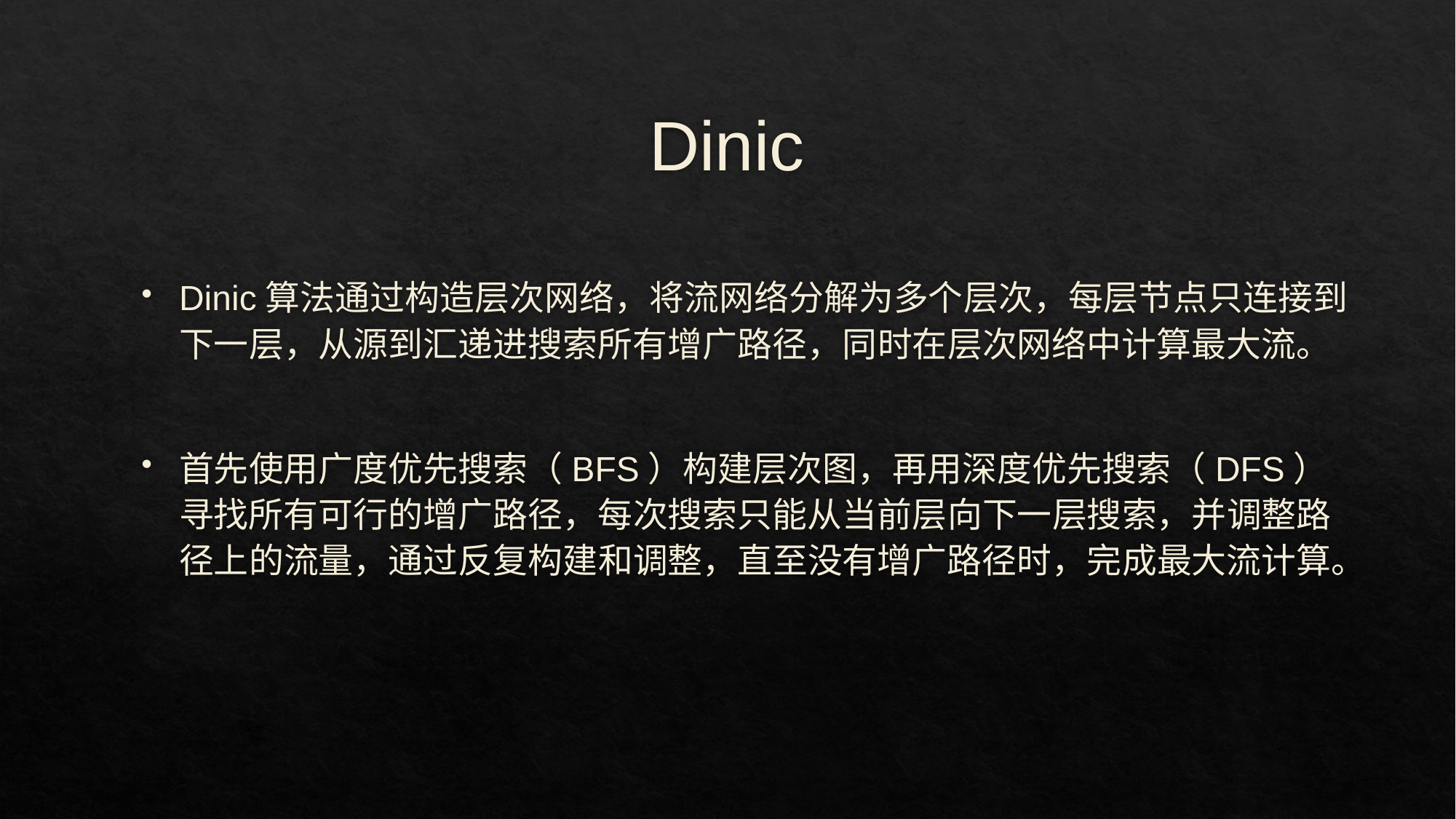

# Dinic

Dinic算法通过构造层次网络，将流网络分解为多个层次，每层节点只连接到下一层，从源到汇递进搜索所有增广路径，同时在层次网络中计算最大流。

首先使用广度优先搜索（BFS）构建层次图，再用深度优先搜索（DFS）寻找所有可行的增广路径，每次搜索只能从当前层向下一层搜索，并调整路径上的流量，通过反复构建和调整，直至没有增广路径时，完成最大流计算。